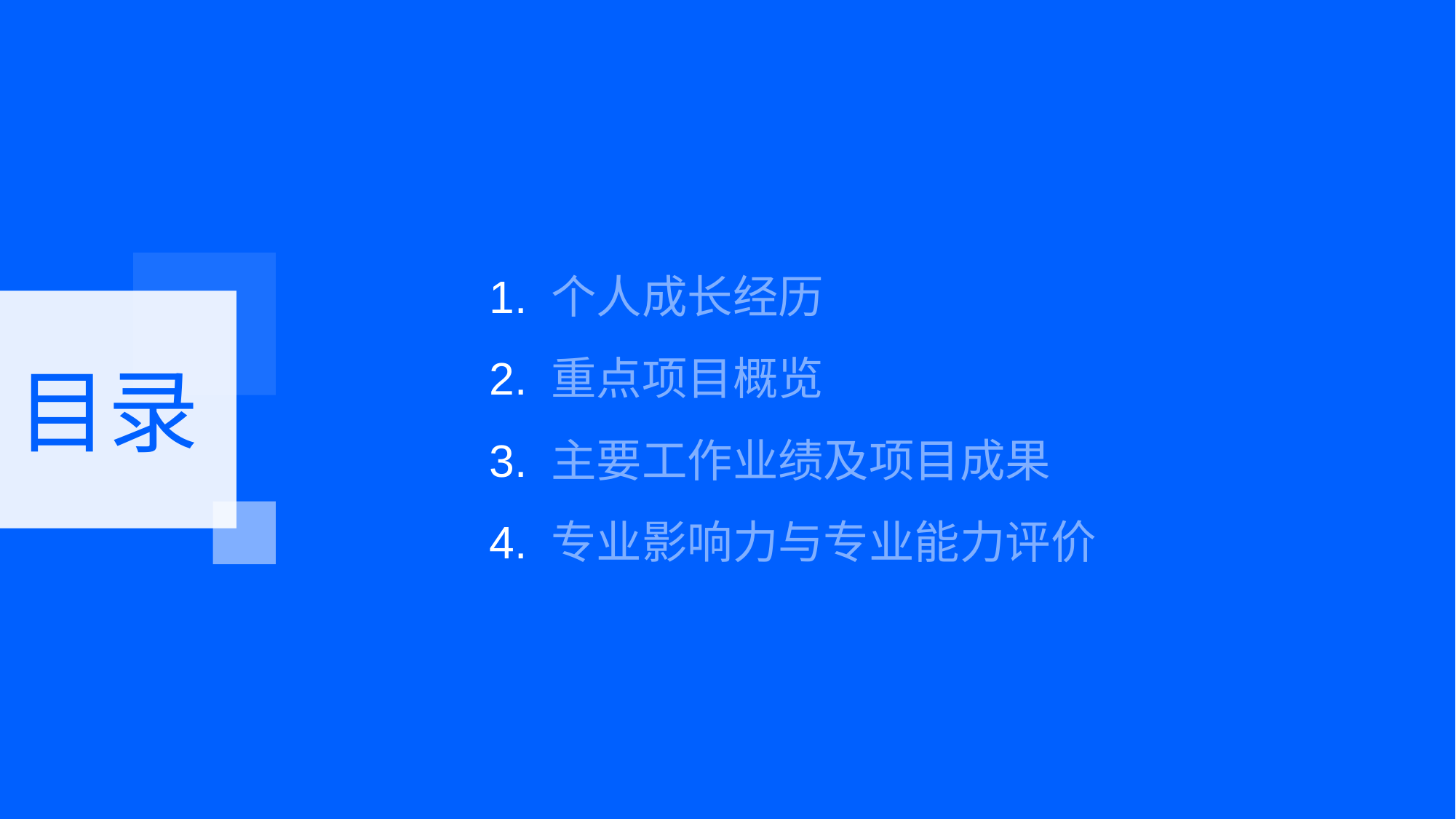

个人成长经历
重点项目概览
主要工作业绩及项目成果
专业影响力与专业能力评价

目录